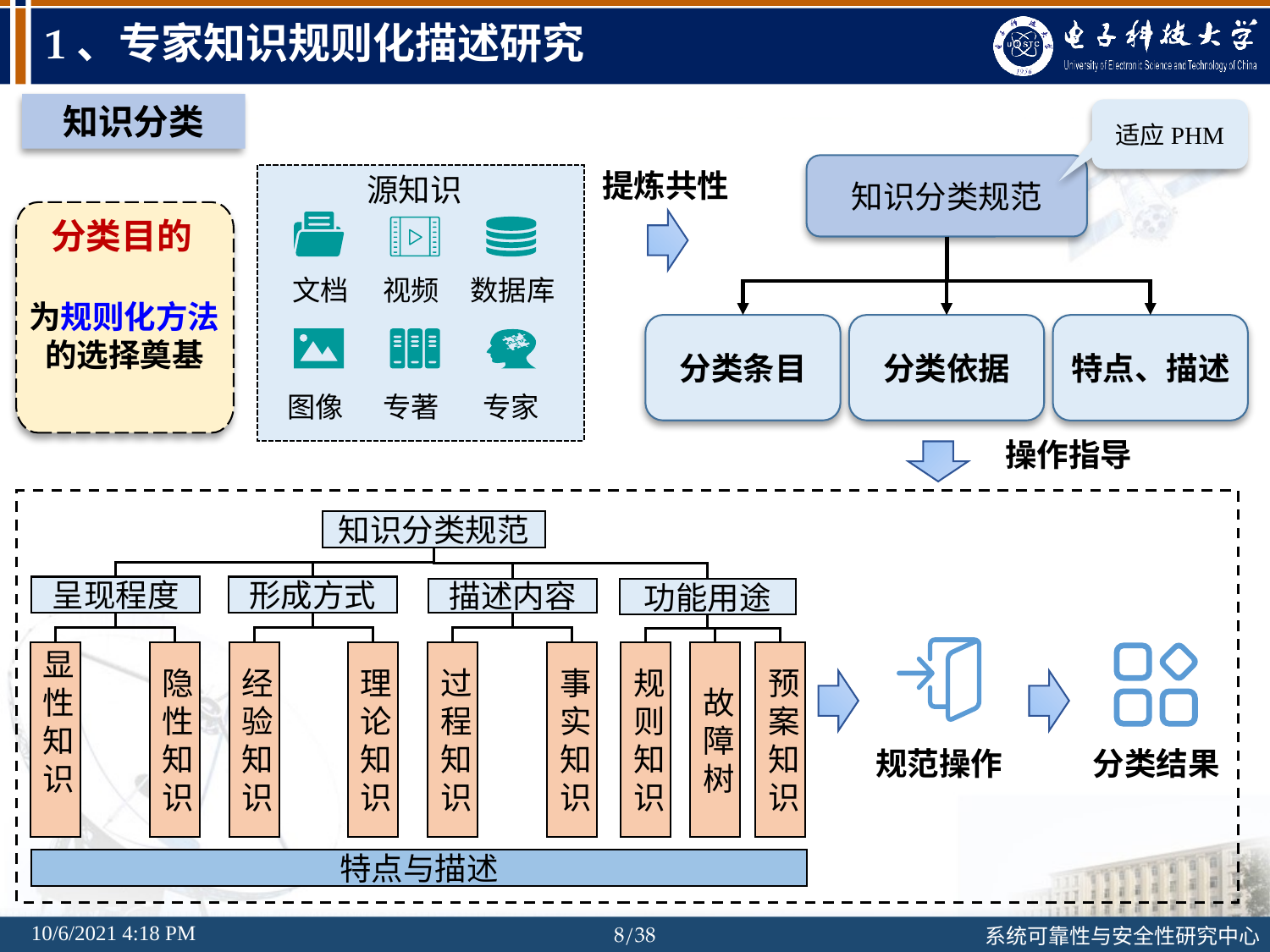

# 1、专家知识规则化描述研究
知识分类
适应PHM
知识分类规范
特点、描述
分类条目
分类依据
提炼共性

源知识

文档
视频
数据库

图像
专著
专家

分类目的
为规则化方法的选择奠基
操作指导

知识分类规范
呈现程度
形成方式
描述内容
功能用途

预案知识

理论知识
事实知识
规则知识
故障树
显性知识
隐性知识
经验知识
过程知识

规范操作
分类结果
特点与描述